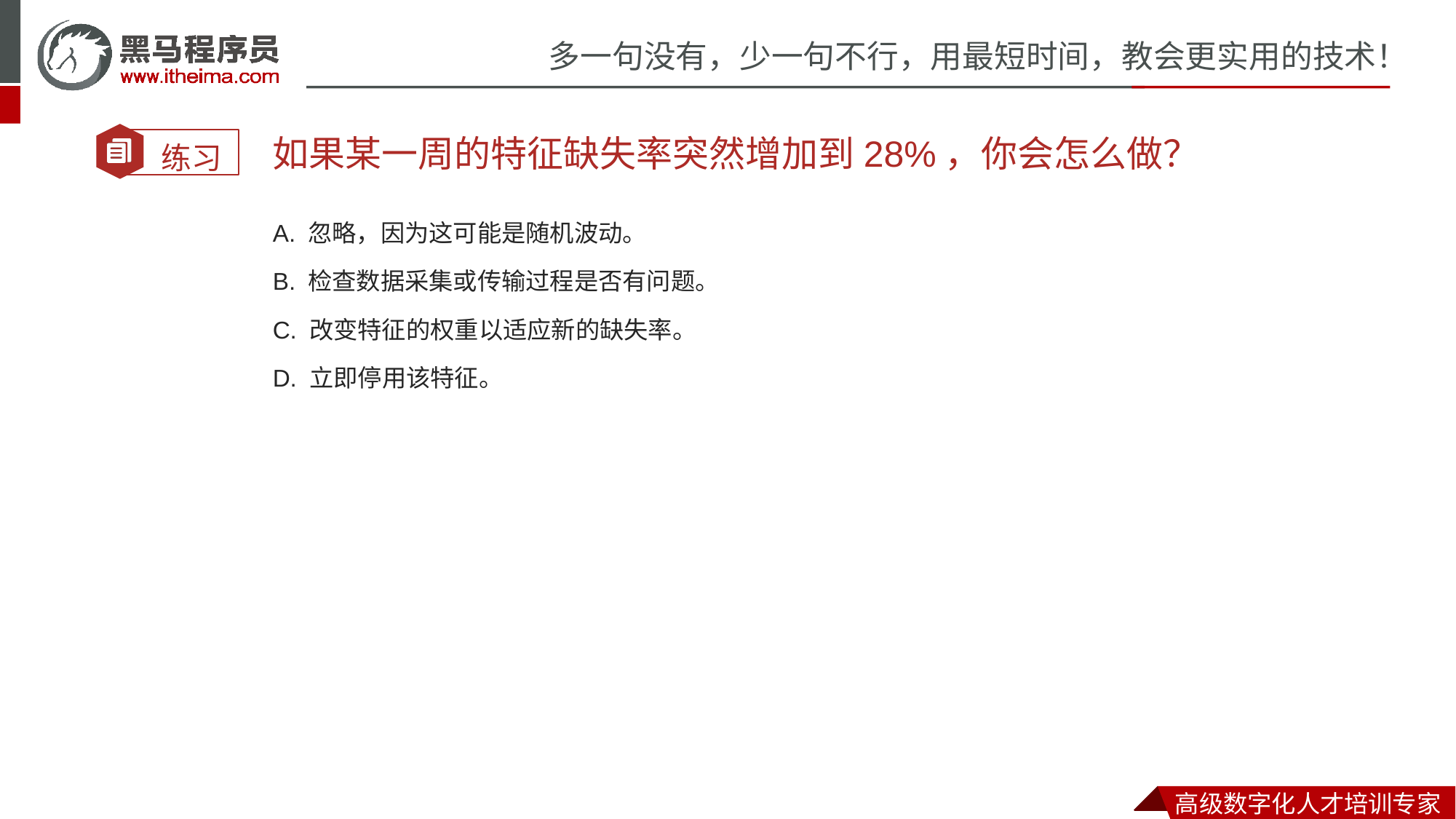

如果某一周的特征缺失率突然增加到28%，你会怎么做？
A. 忽略，因为这可能是随机波动。
B. 检查数据采集或传输过程是否有问题。
C. 改变特征的权重以适应新的缺失率。
D. 立即停用该特征。